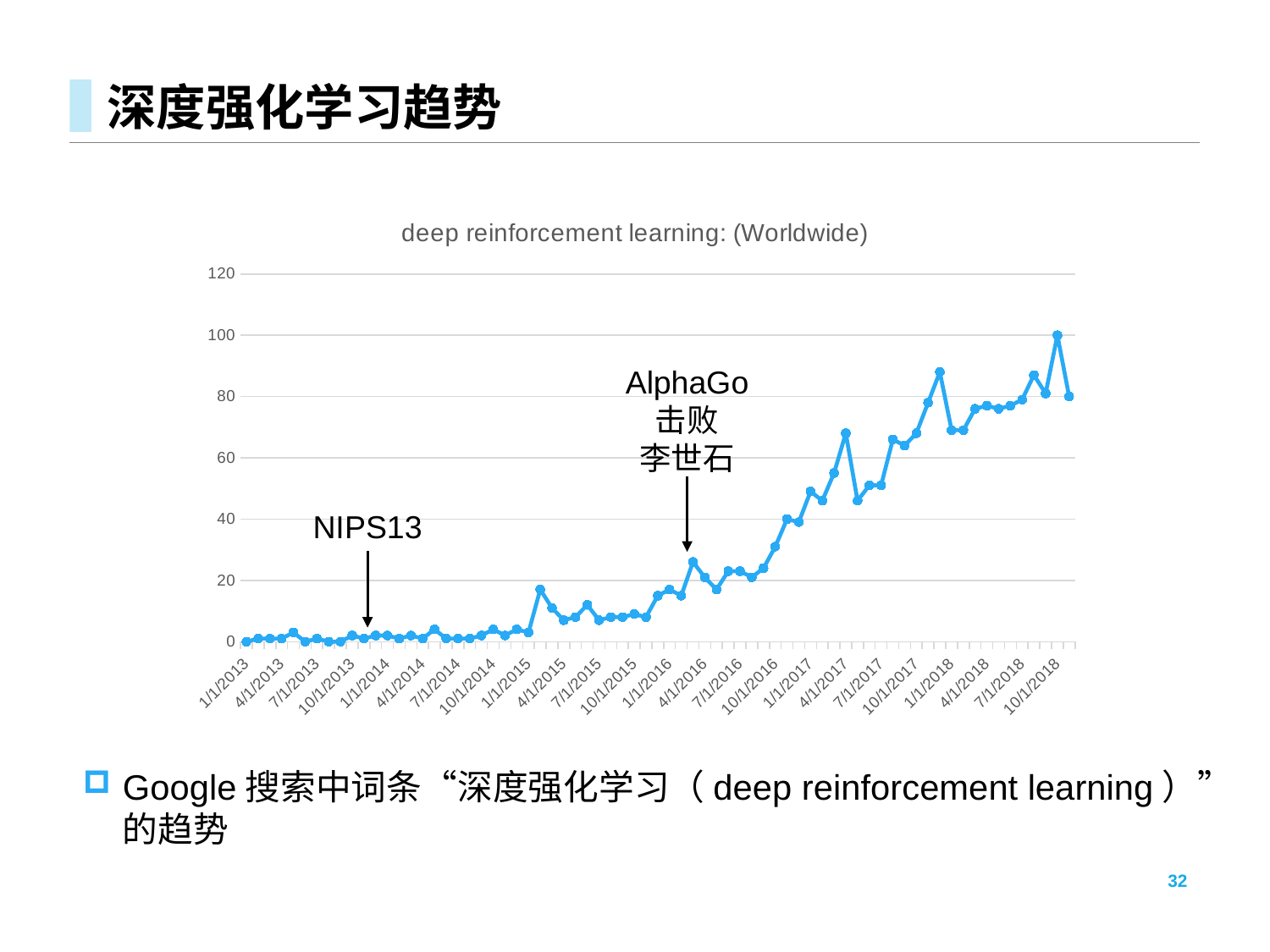

# 深度强化学习趋势

### Chart:

| Category | deep reinforcement learning: (Worldwide) |
|---|---|
| 41275 | 0.0 |
| 41306 | 1.0 |
| 41334 | 1.0 |
| 41365 | 1.0 |
| 41395 | 3.0 |
| 41426 | 0.0 |
| 41456 | 1.0 |
| 41487 | 0.0 |
| 41518 | 0.0 |
| 41548 | 2.0 |
| 41579 | 1.0 |
| 41609 | 2.0 |
| 41640 | 2.0 |
| 41671 | 1.0 |
| 41699 | 2.0 |
| 41730 | 1.0 |
| 41760 | 4.0 |
| 41791 | 1.0 |
| 41821 | 1.0 |
| 41852 | 1.0 |
| 41883 | 2.0 |
| 41913 | 4.0 |
| 41944 | 2.0 |
| 41974 | 4.0 |
| 42005 | 3.0 |
| 42036 | 17.0 |
| 42064 | 11.0 |
| 42095 | 7.0 |
| 42125 | 8.0 |
| 42156 | 12.0 |
| 42186 | 7.0 |
| 42217 | 8.0 |
| 42248 | 8.0 |
| 42278 | 9.0 |
| 42309 | 8.0 |
| 42339 | 15.0 |
| 42370 | 17.0 |
| 42401 | 15.0 |
| 42430 | 26.0 |
| 42461 | 21.0 |
| 42491 | 17.0 |
| 42522 | 23.0 |
| 42552 | 23.0 |
| 42583 | 21.0 |
| 42614 | 24.0 |
| 42644 | 31.0 |
| 42675 | 40.0 |
| 42705 | 39.0 |
| 42736 | 49.0 |
| 42767 | 46.0 |
| 42795 | 55.0 |
| 42826 | 68.0 |
| 42856 | 46.0 |
| 42887 | 51.0 |
| 42917 | 51.0 |
| 42948 | 66.0 |
| 42979 | 64.0 |
| 43009 | 68.0 |
| 43040 | 78.0 |
| 43070 | 88.0 |
| 43101 | 69.0 |
| 43132 | 69.0 |
| 43160 | 76.0 |
| 43191 | 77.0 |
| 43221 | 76.0 |
| 43252 | 77.0 |
| 43282 | 79.0 |
| 43313 | 87.0 |
| 43344 | 81.0 |
| 43374 | 100.0 |
| 43405 | 80.0 |
AlphaGo 击败
李世石
NIPS13
Google搜索中词条“深度强化学习（deep reinforcement learning）”的趋势
32